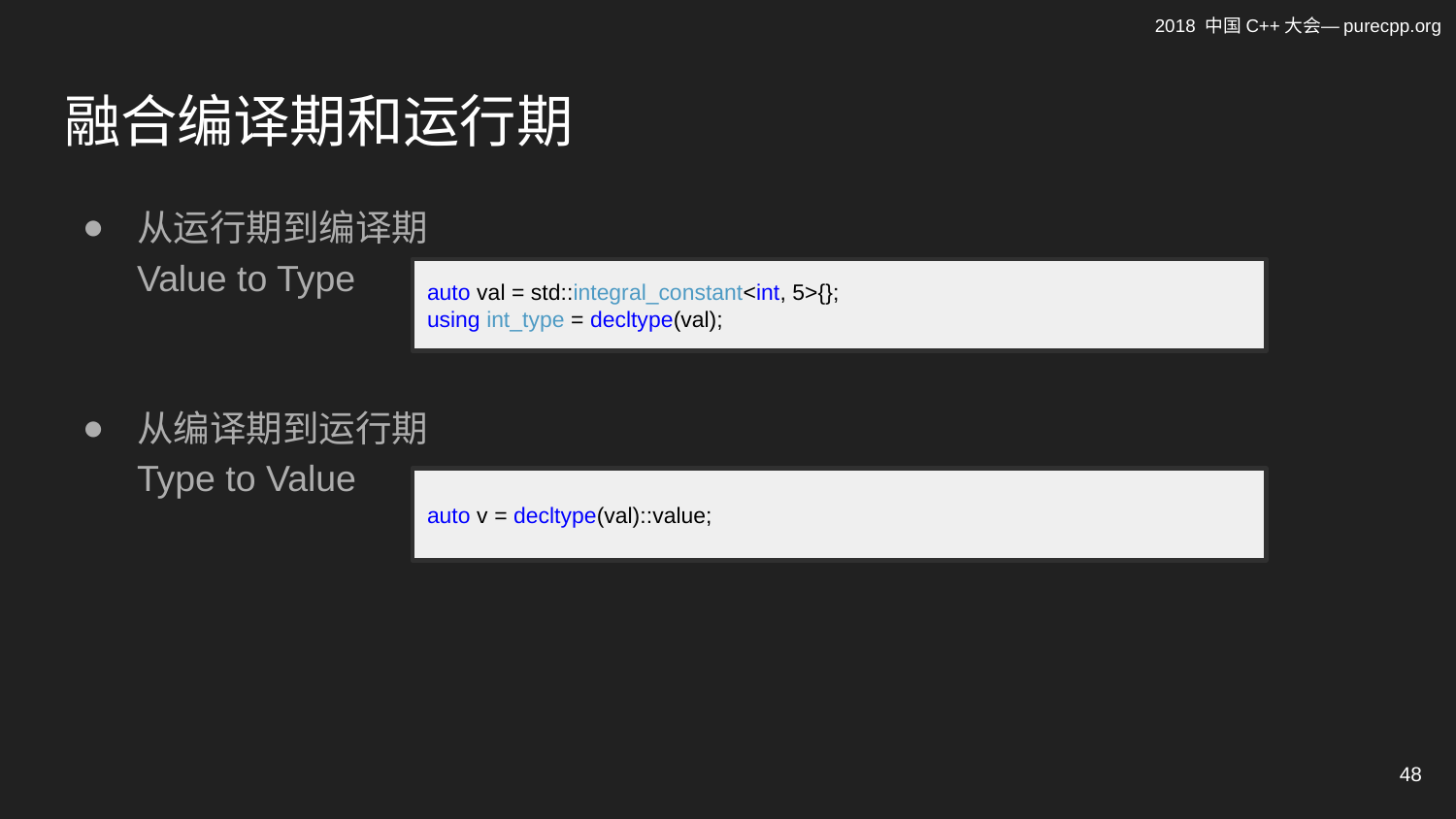

# 融合编译期和运行期
从运行期到编译期
	Value to Type

从编译期到运行期
	Type to Value
auto val = std::integral_constant<int, 5>{};
using int_type = decltype(val);
auto v = decltype(val)::value;
48